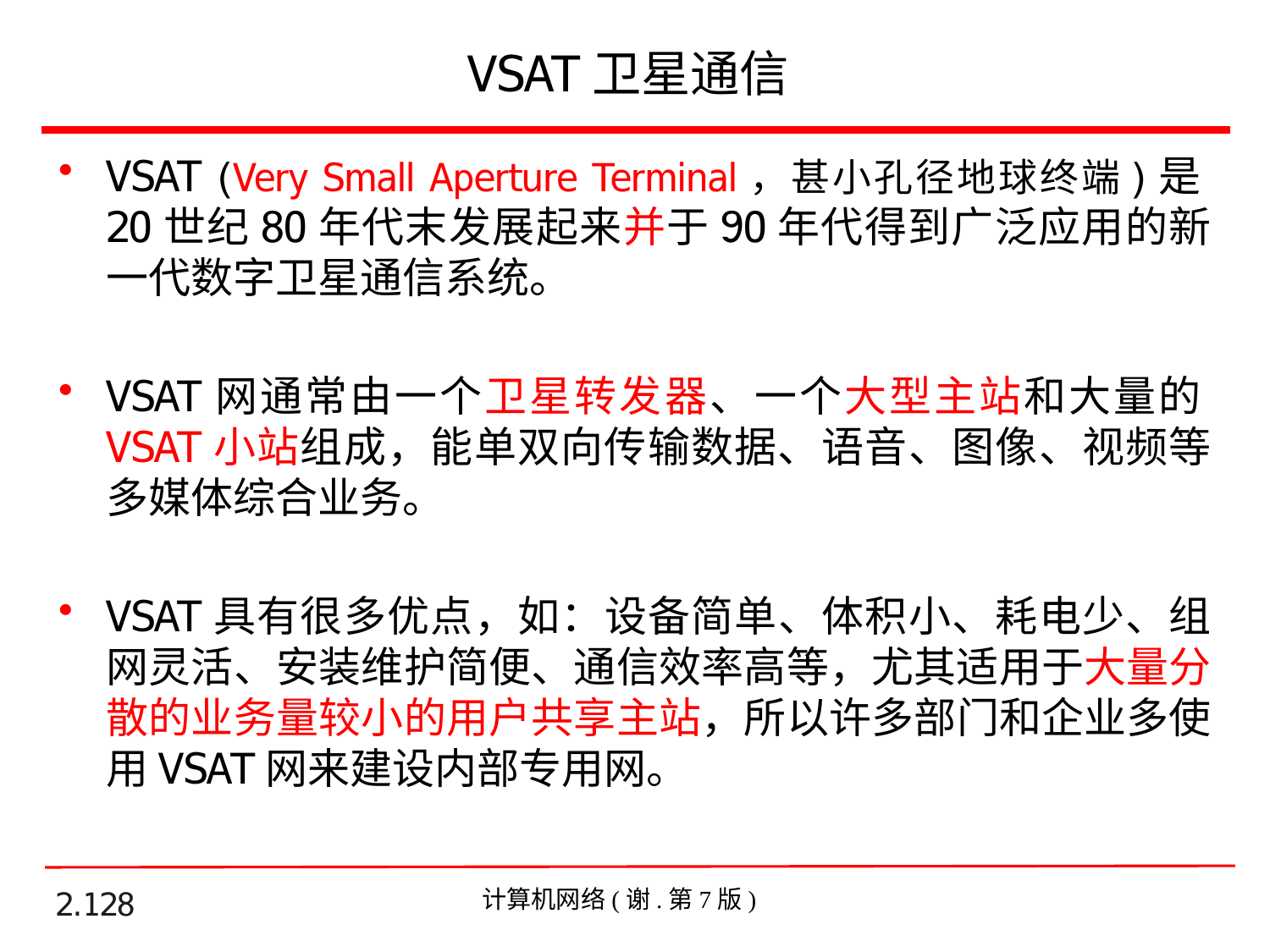

# VSAT卫星通信
VSAT (Very Small Aperture Terminal，甚小孔径地球终端)是20世纪80年代末发展起来并于90年代得到广泛应用的新一代数字卫星通信系统。

VSAT网通常由一个卫星转发器、一个大型主站和大量的VSAT小站组成，能单双向传输数据、语音、图像、视频等多媒体综合业务。

VSAT具有很多优点，如：设备简单、体积小、耗电少、组网灵活、安装维护简便、通信效率高等，尤其适用于大量分散的业务量较小的用户共享主站，所以许多部门和企业多使用VSAT网来建设内部专用网。